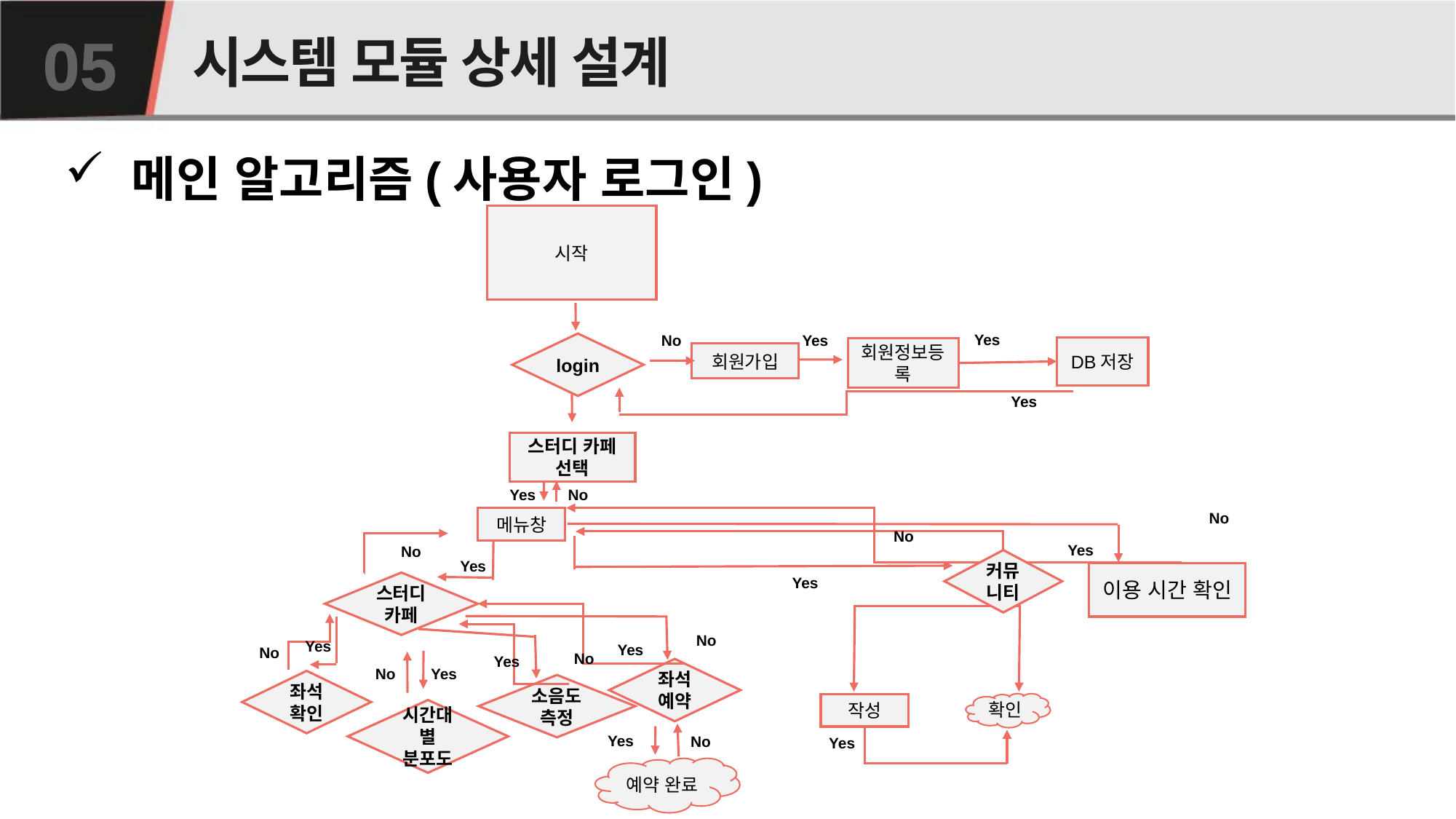

# 시스템 모듈 상세 설계
05
 메인 알고리즘(사용자 로그인)
시작
No
Yes
Yes
login
DB저장
회원정보등록
회원가입
Yes
스터디 카페 선택
Yes
No
메뉴창
No
No
Yes
No
커뮤니티
Yes
이용 시간 확인
Yes
스터디 카페
No
Yes
Yes
No
No
Yes
Yes
좌석 예약
No
좌석 확인
소음도 측정
확인
작성
시간대 별 분포도
Yes
No
Yes
예약 완료